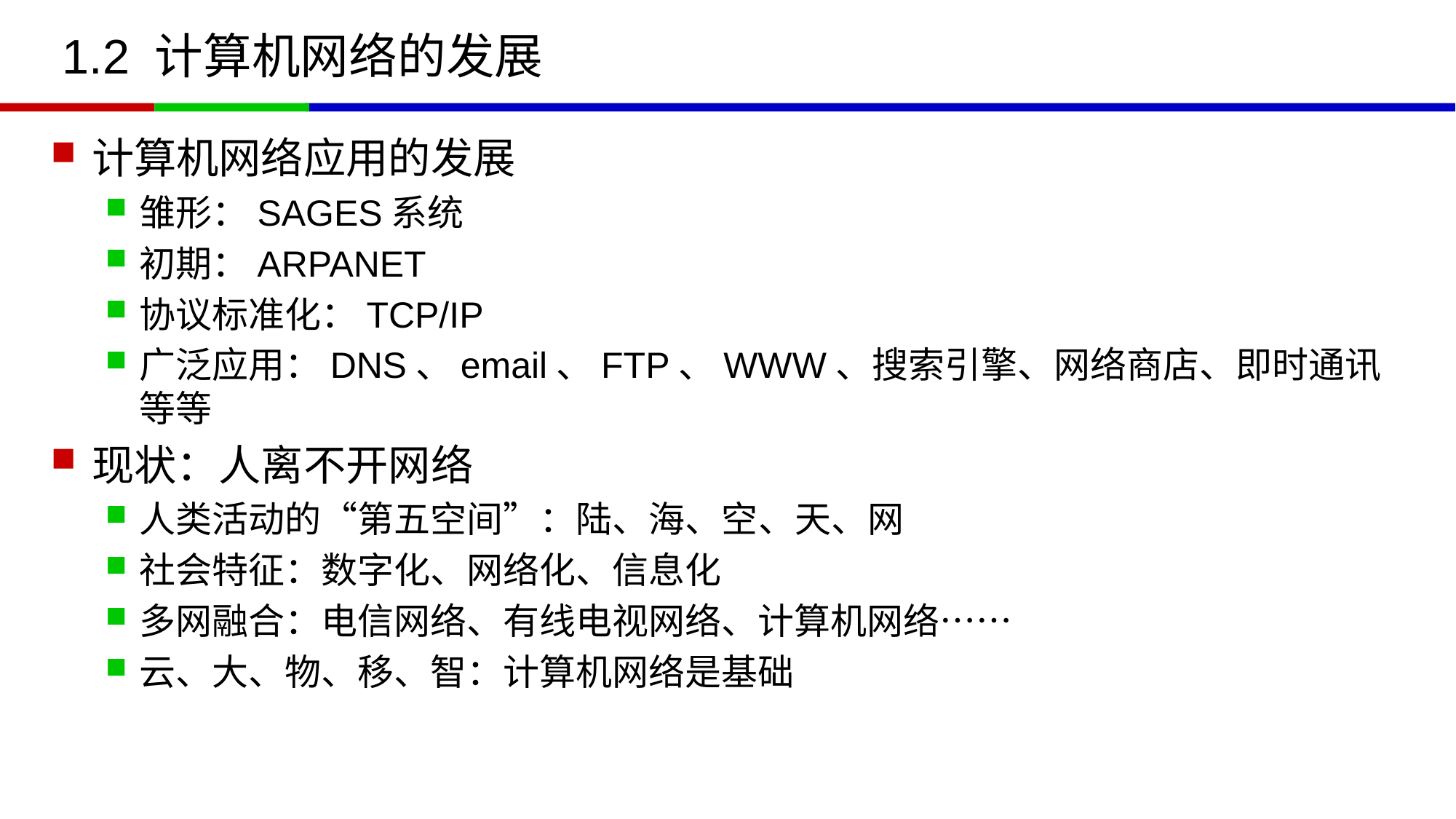

# 1.2 计算机网络的发展
计算机网络应用的发展
雏形：SAGES系统
初期：ARPANET
协议标准化：TCP/IP
广泛应用：DNS、email、FTP、WWW、搜索引擎、网络商店、即时通讯等等
现状：人离不开网络
人类活动的“第五空间”：陆、海、空、天、网
社会特征：数字化、网络化、信息化
多网融合：电信网络、有线电视网络、计算机网络……
云、大、物、移、智：计算机网络是基础

7